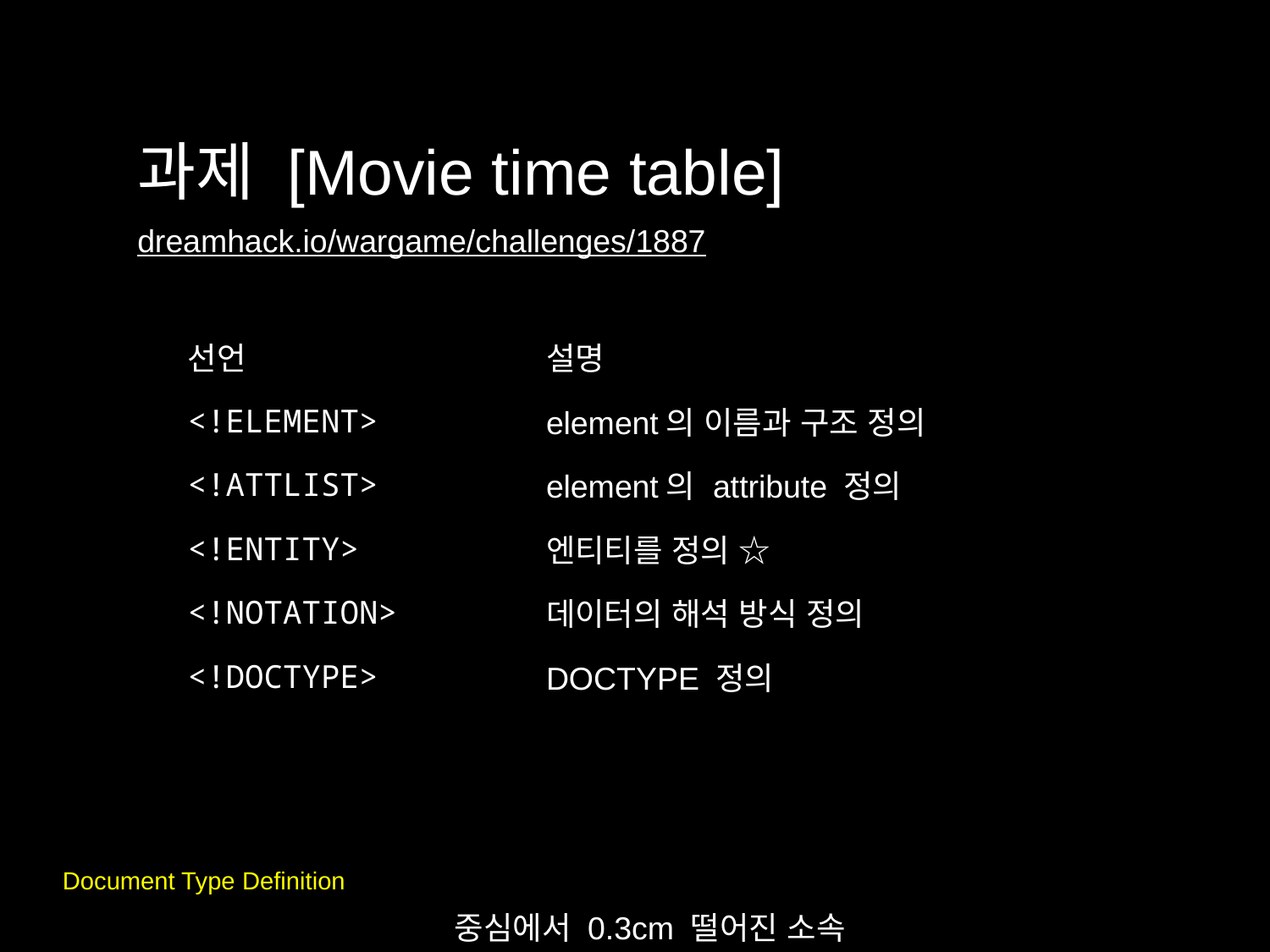

과제 [Movie time table]
dreamhack.io/wargame/challenges/1887
| 선언 | 설명 |
| --- | --- |
| <!ELEMENT> | element의 이름과 구조 정의 |
| <!ATTLIST> | element의 attribute 정의 |
| <!ENTITY> | 엔티티를 정의 ☆ |
| <!NOTATION> | 데이터의 해석 방식 정의 |
| <!DOCTYPE> | DOCTYPE 정의 |
Document Type Definition